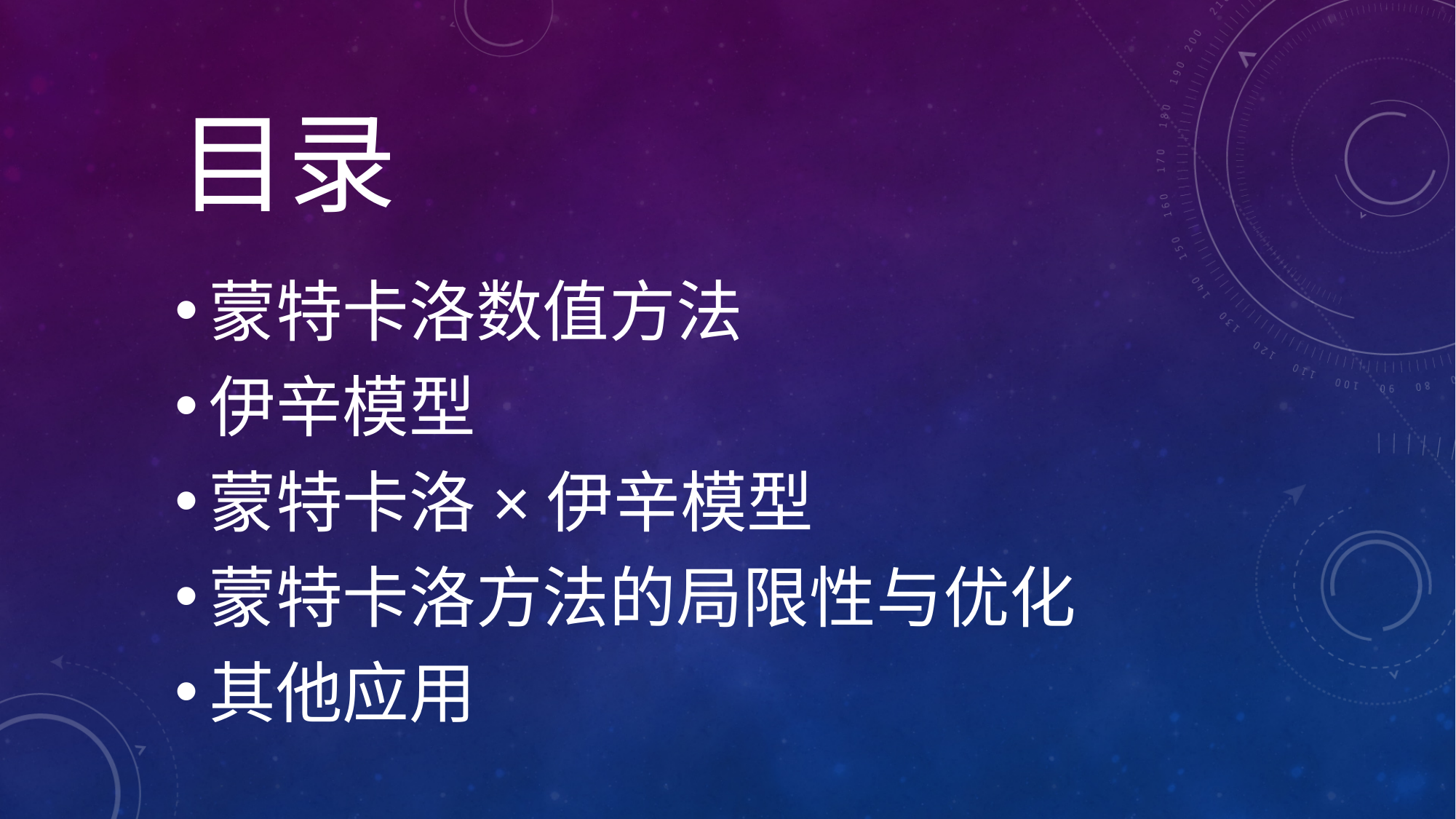

# 目录
蒙特卡洛数值方法
伊辛模型
蒙特卡洛×伊辛模型
蒙特卡洛方法的局限性与优化
其他应用